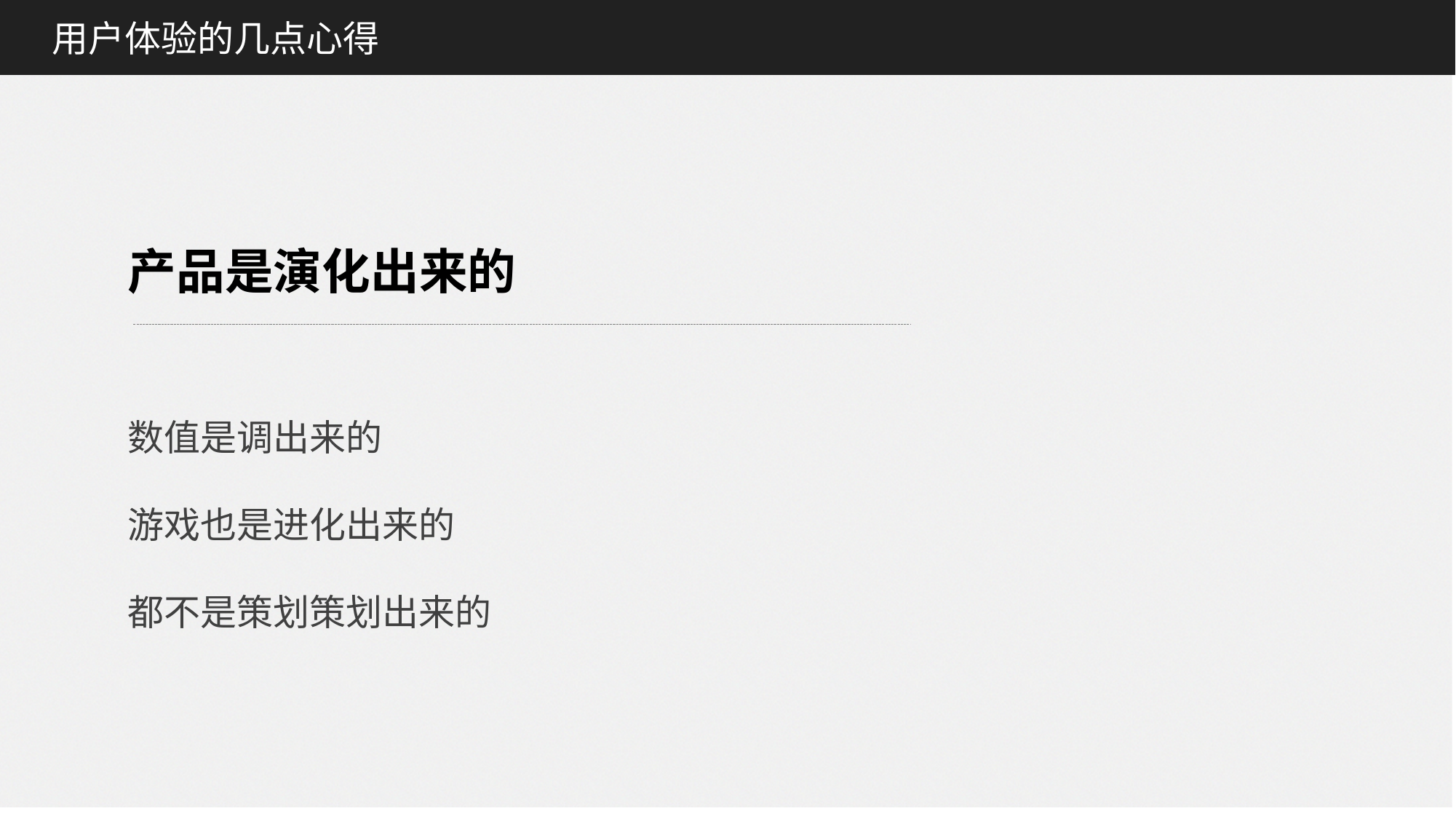

用户体验的几点心得

产品是演化出来的
数值是调出来的

游戏也是进化出来的

都不是策划策划出来的